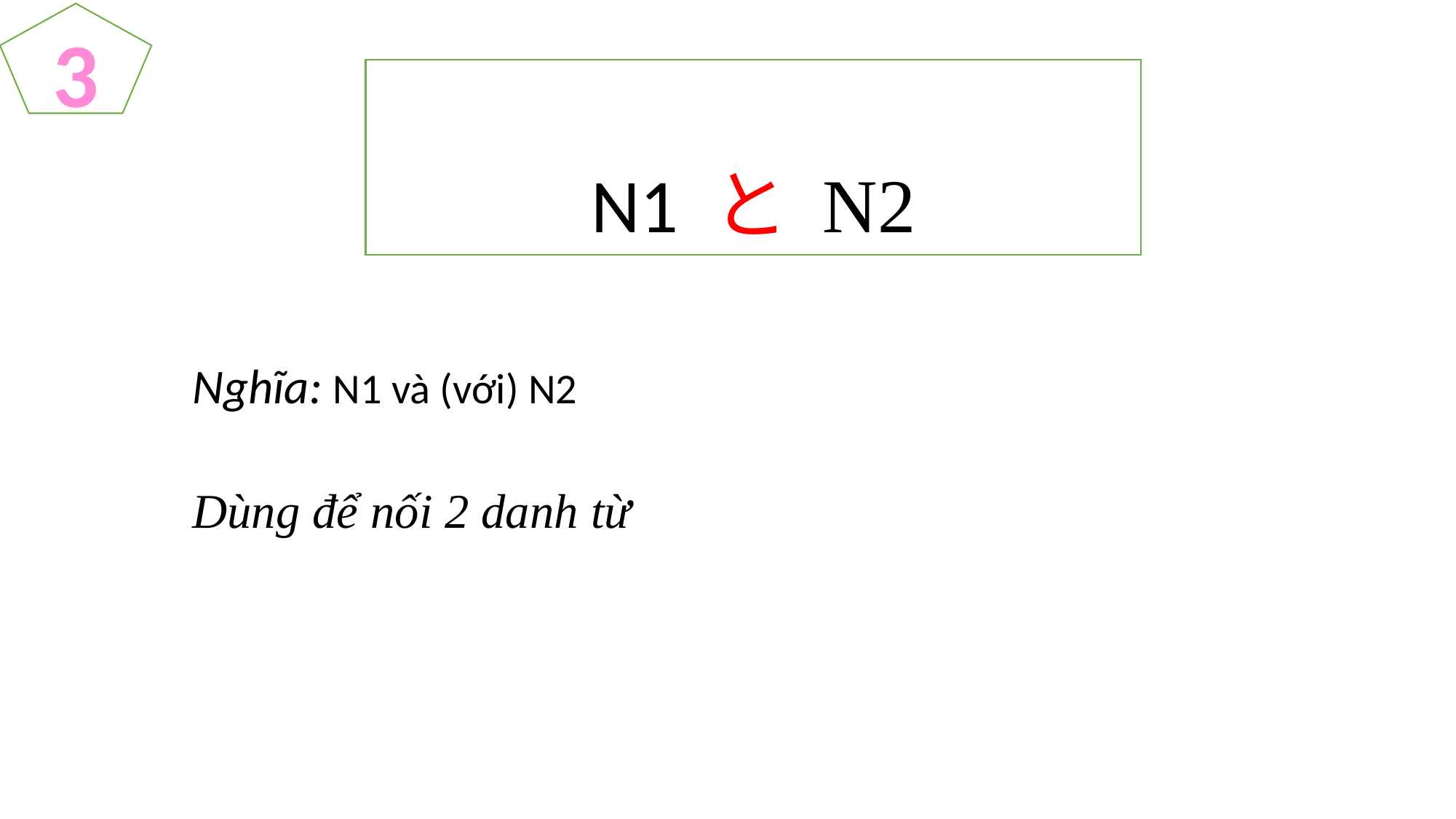

3
#
N1 と N2
Nghĩa: N1 và (với) N2
Dùng để nối 2 danh từ